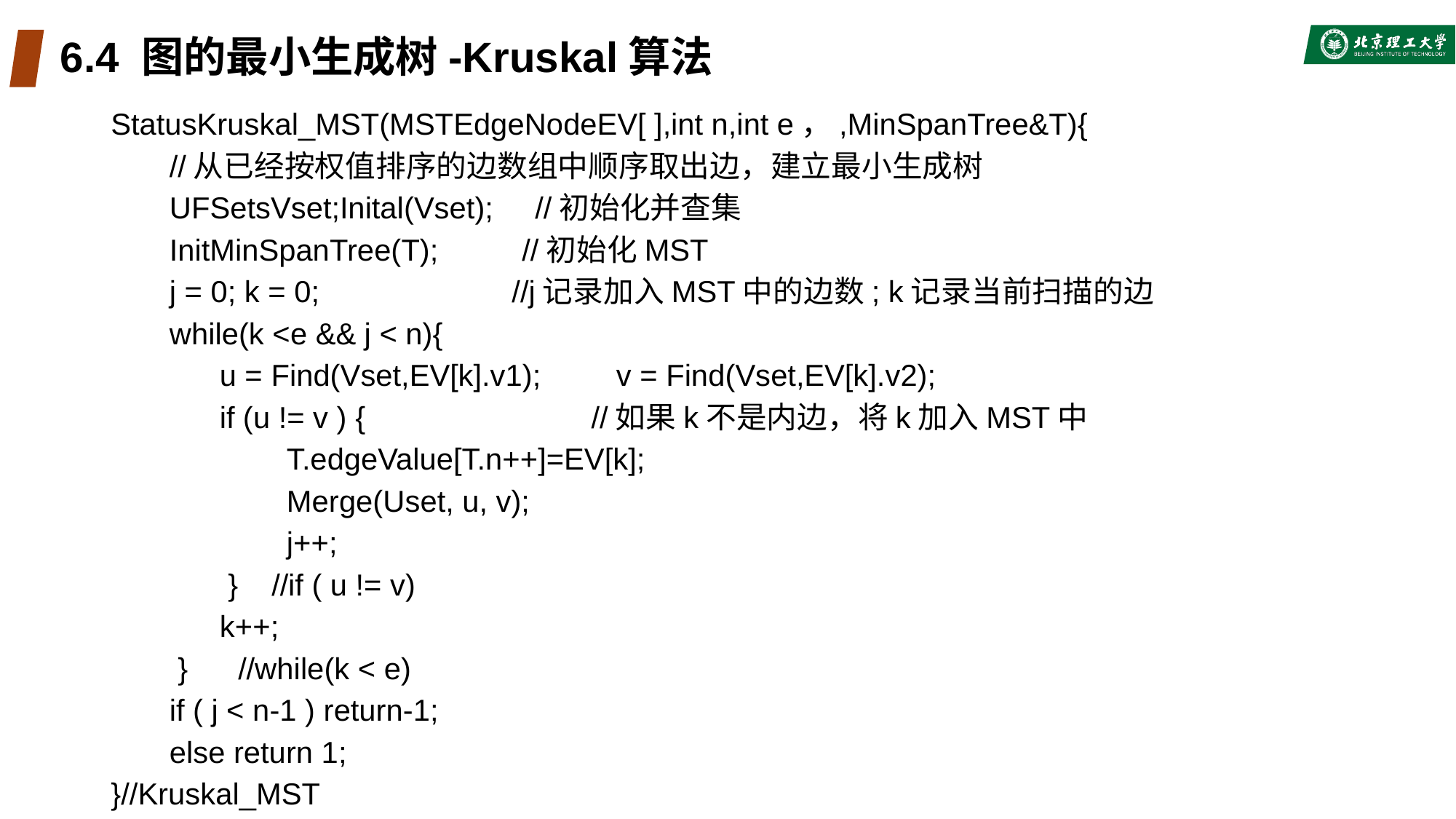

# 6.4 图的最小生成树-Kruskal算法
StatusKruskal_MST(MSTEdgeNodeEV[ ],int n,int e，,MinSpanTree&T){
       //从已经按权值排序的边数组中顺序取出边，建立最小生成树
       UFSetsVset;Inital(Vset);     //初始化并查集
       InitMinSpanTree(T);          //初始化MST
       j = 0; k = 0;                       //j记录加入MST中的边数; k记录当前扫描的边
       while(k <e && j < n){
             u = Find(Vset,EV[k].v1);         v = Find(Vset,EV[k].v2);
             if (u != v ) {                           //如果k不是内边，将k加入MST中
                     T.edgeValue[T.n++]=EV[k];
                     Merge(Uset, u, v);
                     j++;
              }    //if ( u != v)
             k++;
        }      //while(k < e)
       if ( j < n-1 ) return-1;
       else return 1;
}//Kruskal_MST